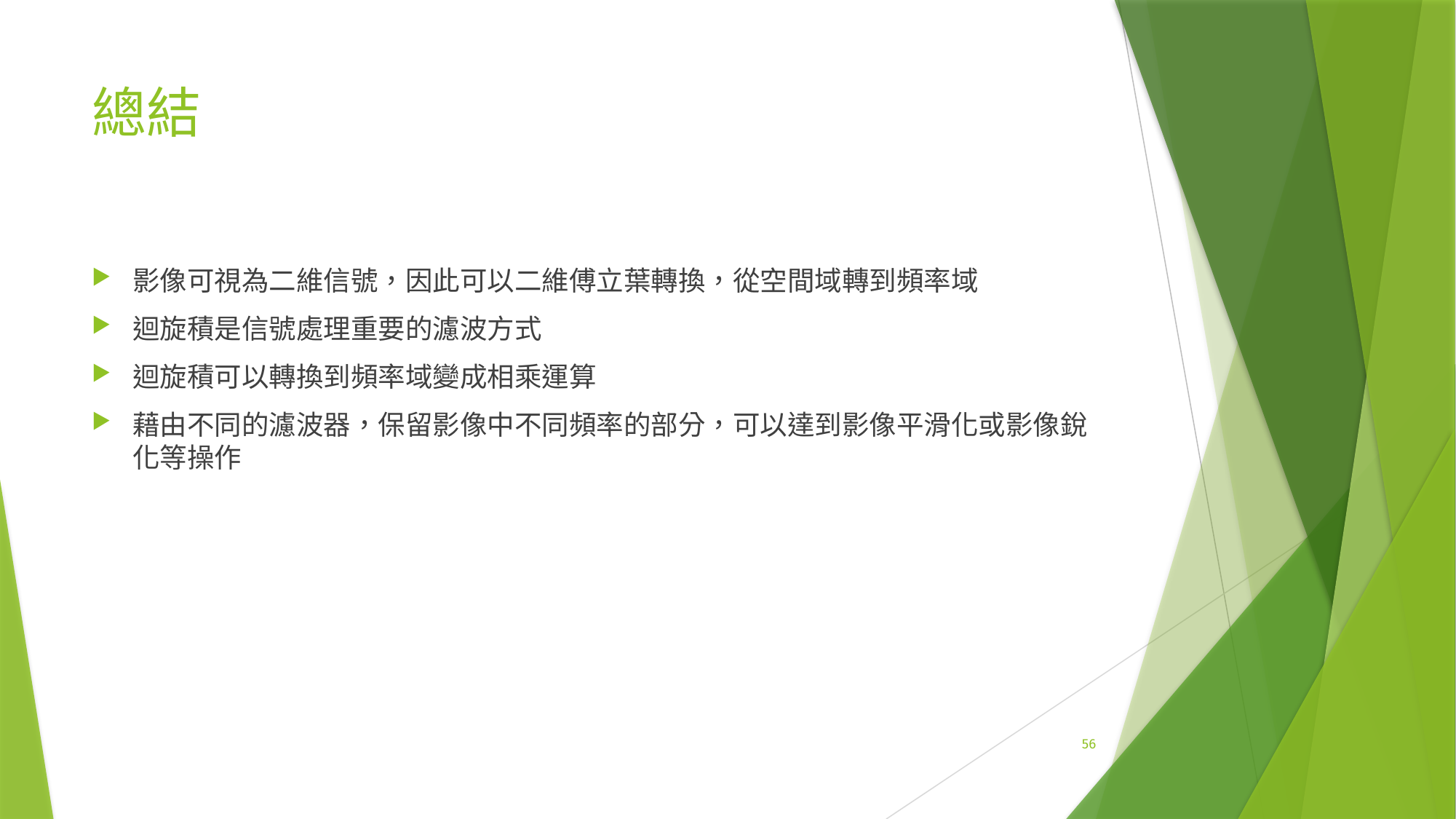

# 總結
影像可視為二維信號，因此可以二維傅立葉轉換，從空間域轉到頻率域
迴旋積是信號處理重要的濾波方式
迴旋積可以轉換到頻率域變成相乘運算
藉由不同的濾波器，保留影像中不同頻率的部分，可以達到影像平滑化或影像銳化等操作

56